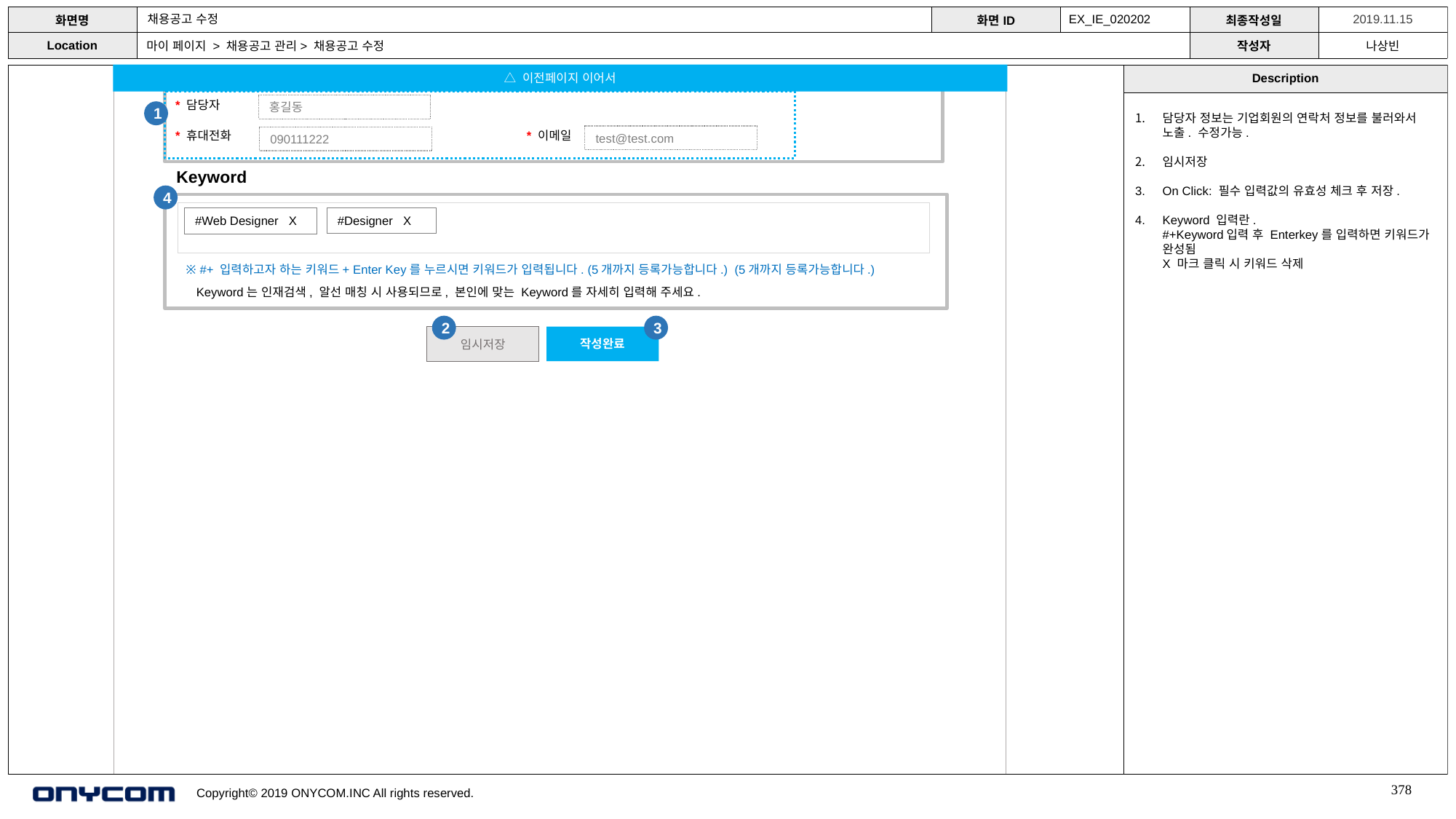

채용공고 수정
EX_IE_020202
마이 페이지 > 채용공고 관리> 채용공고 수정
△ 이전페이지 이어서

* 담당자
홍길동
1
담당자 정보는 기업회원의 연락처 정보를 불러와서 노출. 수정가능.

임시저장

On Click: 필수 입력값의 유효성 체크 후 저장.

Keyword 입력란.
#+Keyword입력 후 Enterkey를 입력하면 키워드가 완성됨
X 마크 클릭 시 키워드 삭제

* 이메일
* 휴대전화
test@test.com
090111222
Keyword
4

#Designer   X
#Web Designer   X
※ #+ 입력하고자 하는 키워드+ Enter Key를 누르시면 키워드가 입력됩니다. (5개까지 등록가능합니다.)  (5개까지 등록가능합니다.)
Keyword는 인재검색, 알선 매칭 시 사용되므로, 본인에 맞는 Keyword를 자세히 입력해 주세요.
2
3
작성완료
임시저장
378